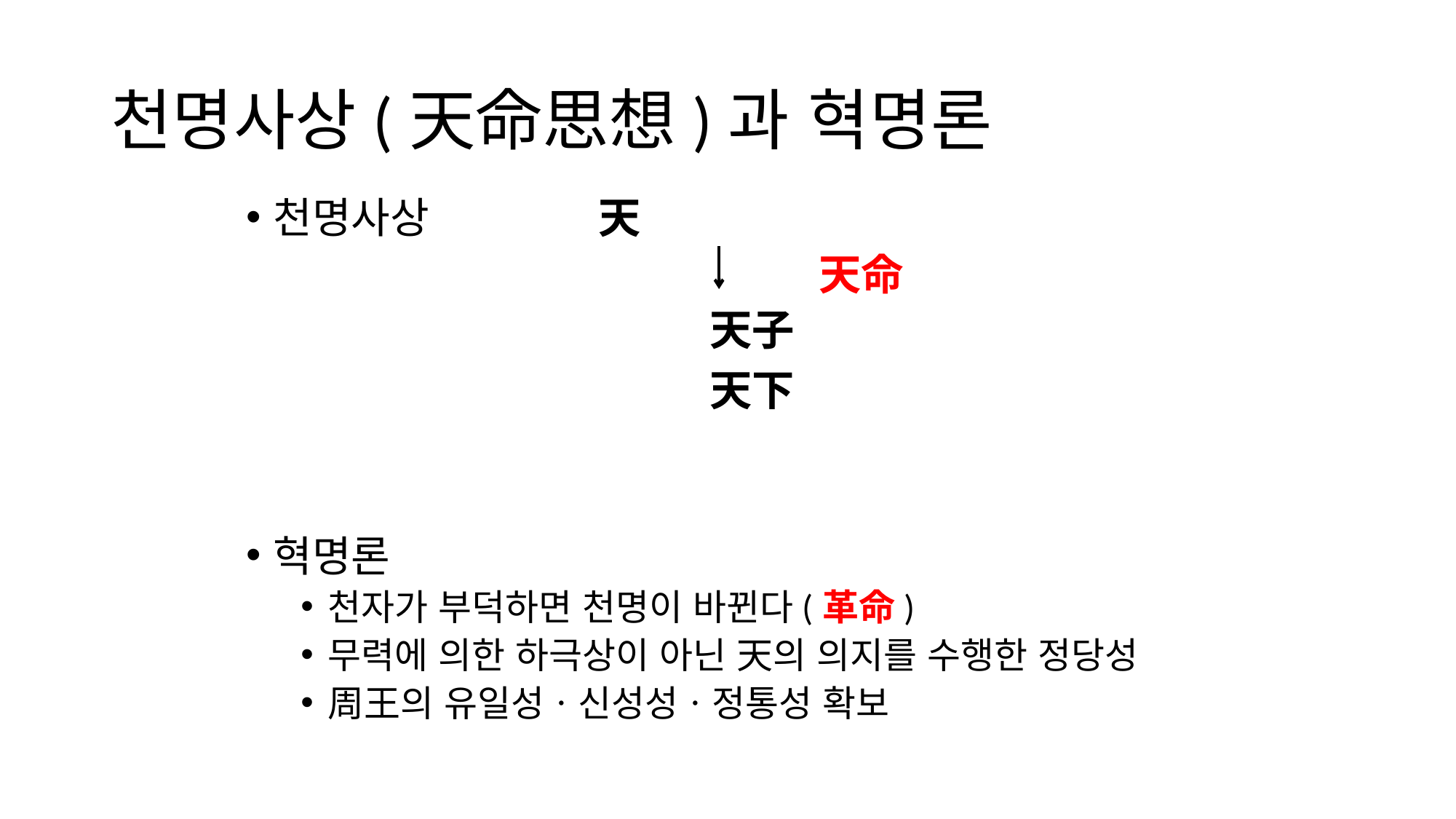

# 천명사상(天命思想)과 혁명론
천명사상 	         天
						天命
					天子
					天下

혁명론
천자가 부덕하면 천명이 바뀐다(革命)
무력에 의한 하극상이 아닌 天의 의지를 수행한 정당성
周王의 유일성ㆍ신성성ㆍ정통성 확보